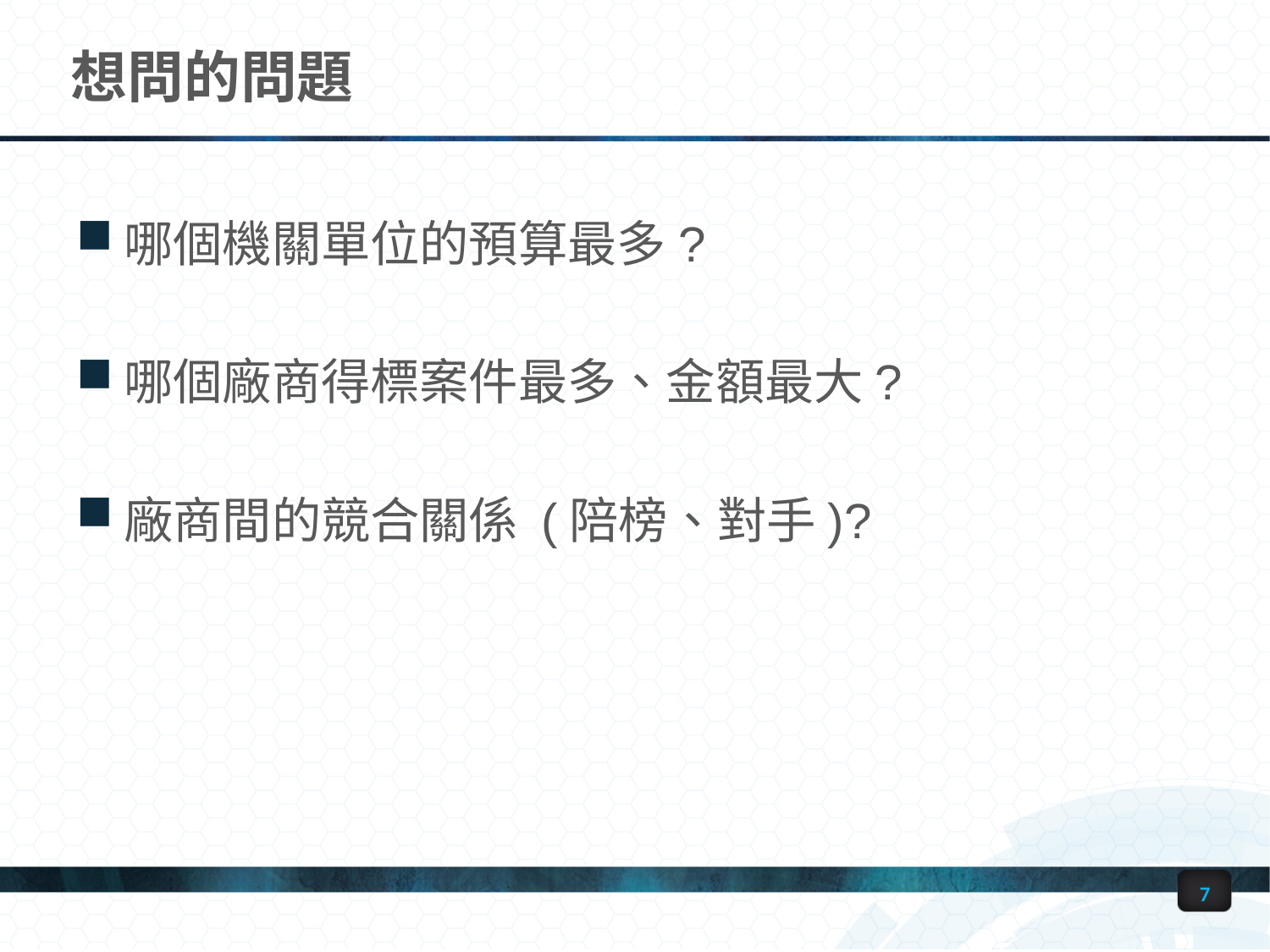

# 想問的問題
哪個機關單位的預算最多?

哪個廠商得標案件最多、金額最大?

廠商間的競合關係 (陪榜、對手)?

7